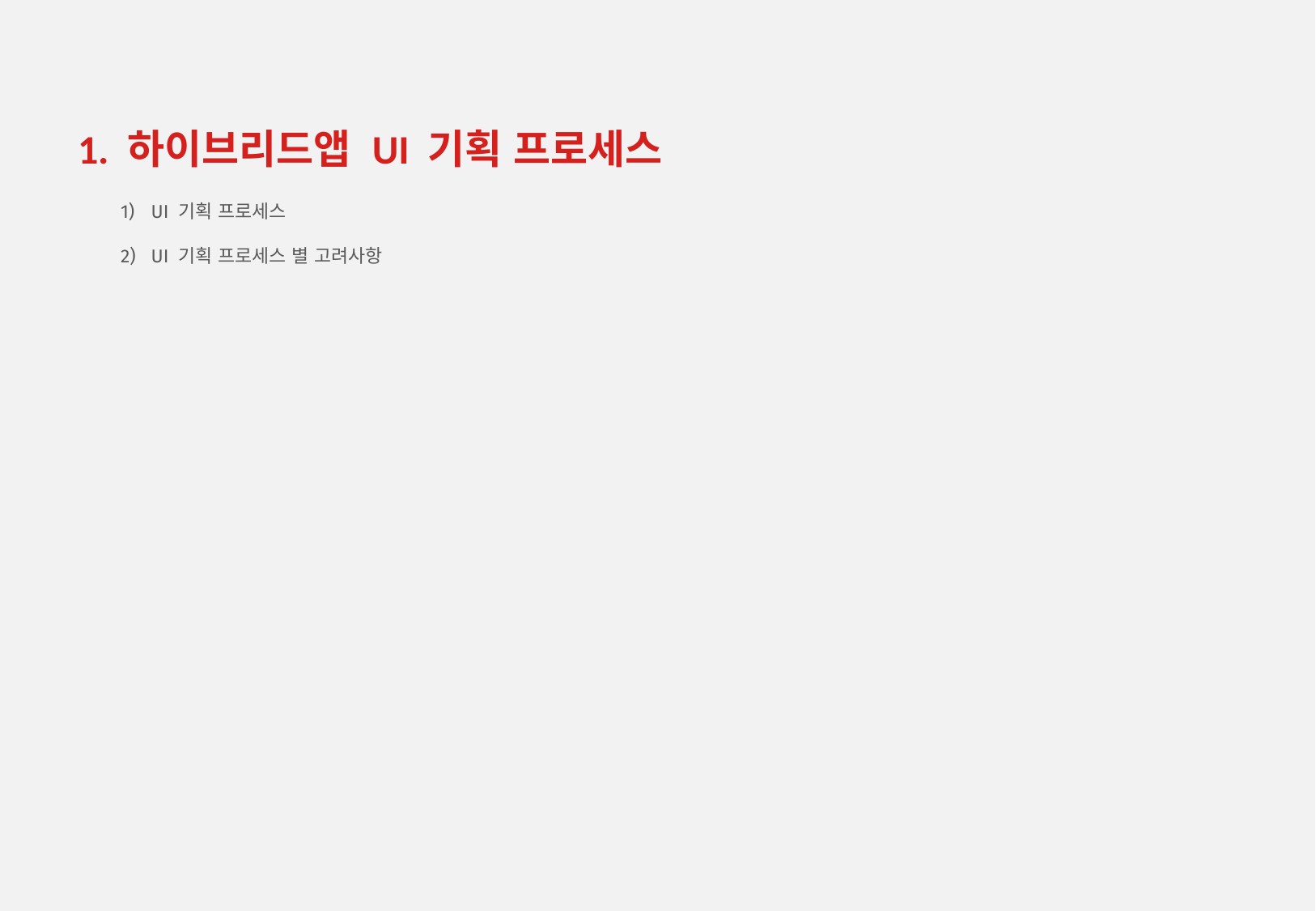

# 1. 하이브리드앱 UI 기획 프로세스
UI 기획 프로세스
UI 기획 프로세스 별 고려사항